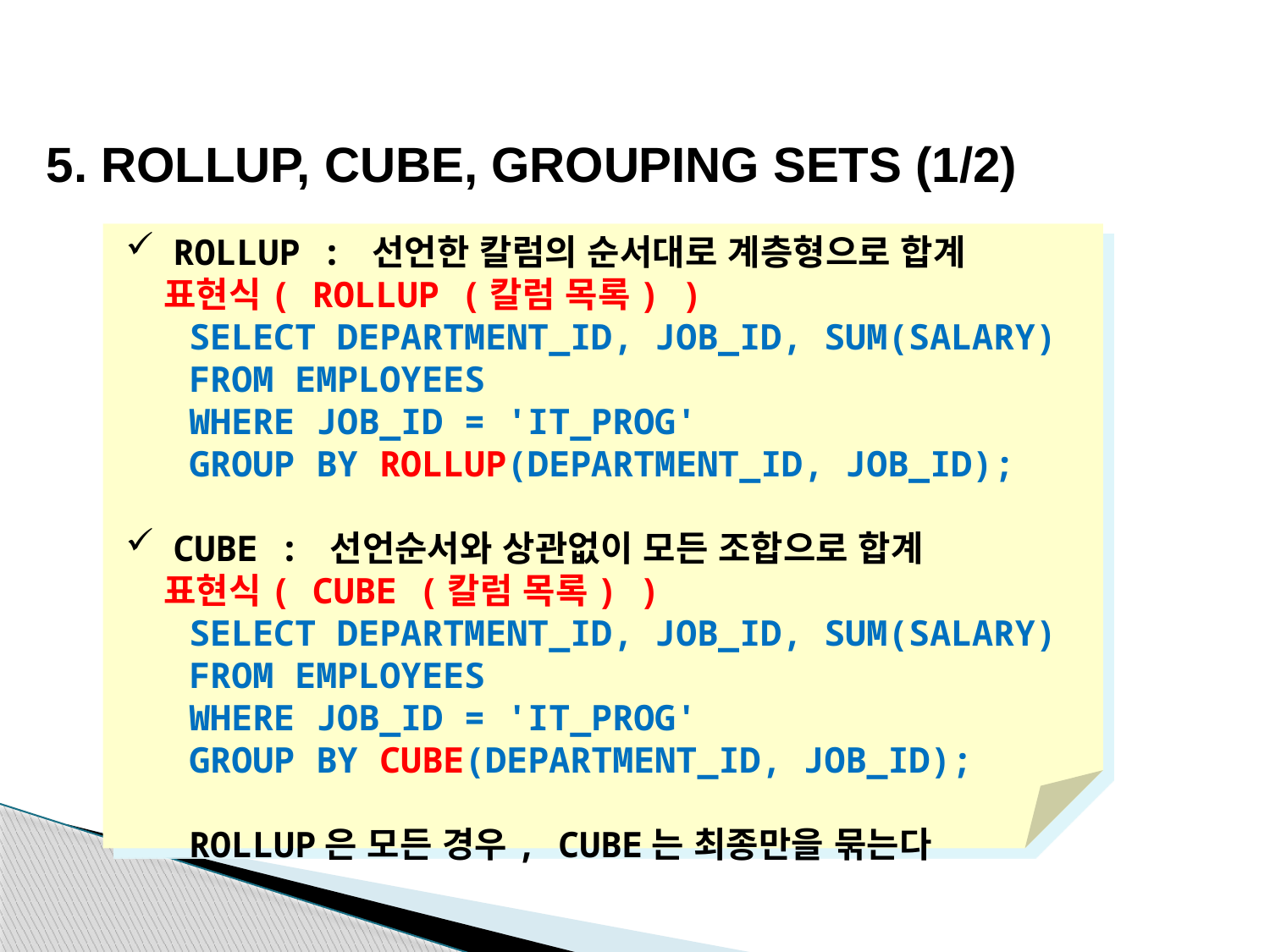

5. ROLLUP, CUBE, GROUPING SETS (1/2)
ROLLUP : 선언한 칼럼의 순서대로 계층형으로 합계
   표현식( ROLLUP (칼럼 목록) )
   SELECT DEPARTMENT_ID, JOB_ID, SUM(SALARY)
   FROM EMPLOYEES
   WHERE JOB_ID = 'IT_PROG'
   GROUP BY ROLLUP(DEPARTMENT_ID, JOB_ID);

CUBE : 선언순서와 상관없이 모든 조합으로 합계
   표현식( CUBE (칼럼 목록) )
   SELECT DEPARTMENT_ID, JOB_ID, SUM(SALARY)
   FROM EMPLOYEES
   WHERE JOB_ID = 'IT_PROG'
   GROUP BY CUBE(DEPARTMENT_ID, JOB_ID);

   ROLLUP은 모든 경우, CUBE는 최종만을 묶는다